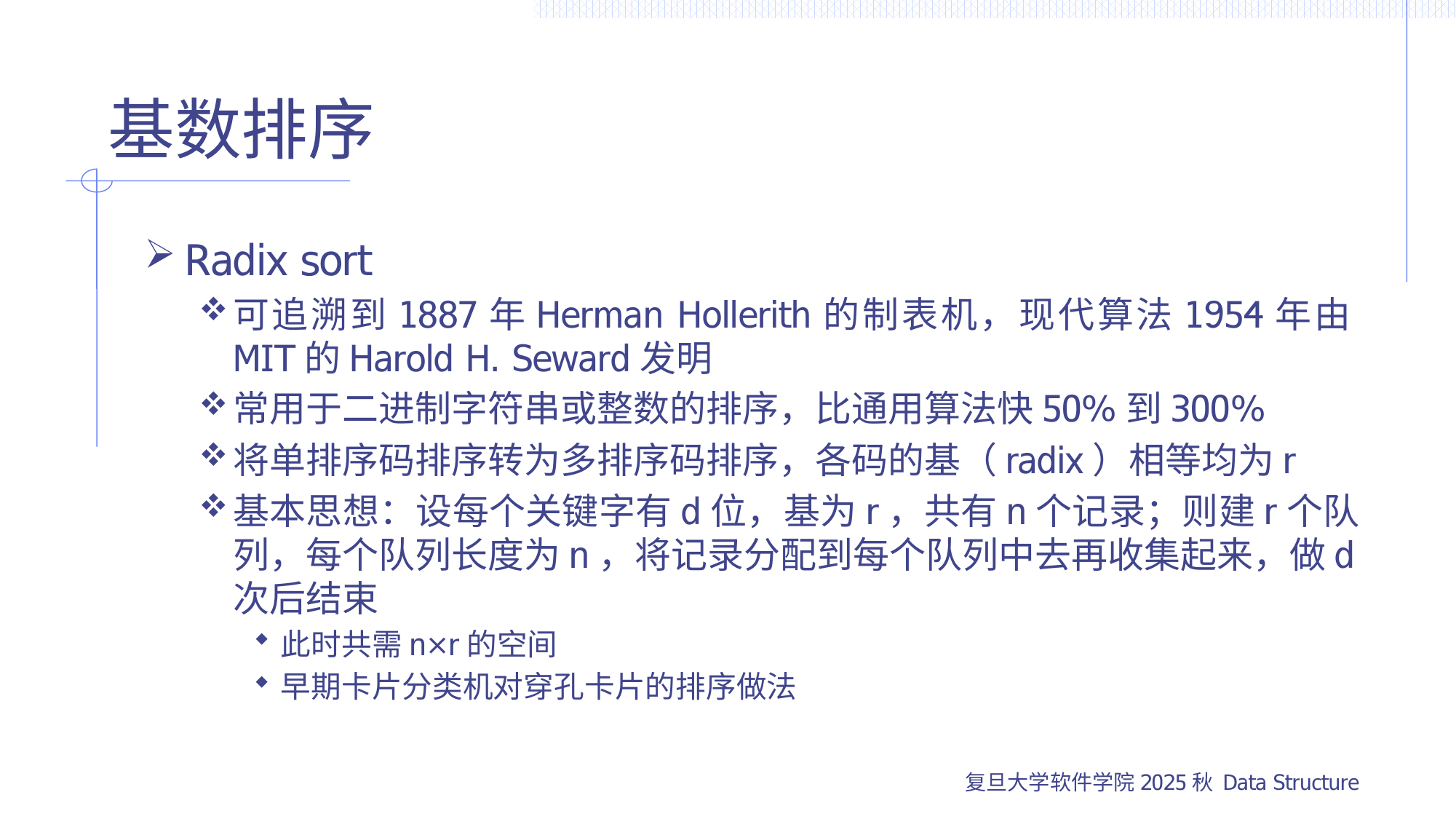

# 基数排序
Radix sort
可追溯到1887年Herman Hollerith的制表机，现代算法1954年由MIT的Harold H. Seward发明
常用于二进制字符串或整数的排序，比通用算法快50%到300%
将单排序码排序转为多排序码排序，各码的基（radix）相等均为r
基本思想：设每个关键字有d位，基为r，共有n个记录；则建r个队列，每个队列长度为n，将记录分配到每个队列中去再收集起来，做d次后结束
此时共需n×r的空间
早期卡片分类机对穿孔卡片的排序做法